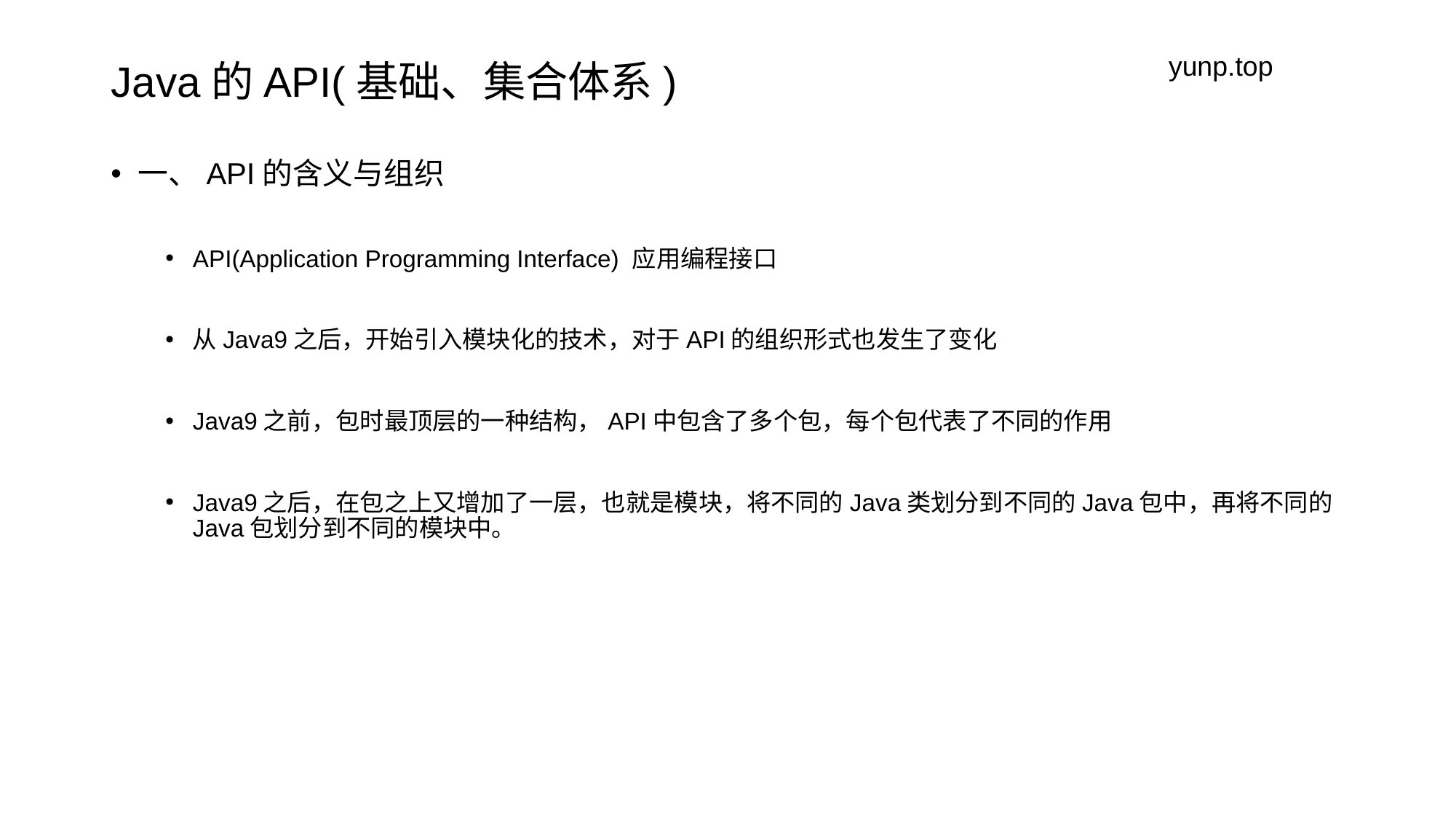

# Java的API(基础、集合体系)
yunp.top
一、API的含义与组织

API(Application Programming Interface) 应用编程接口

从Java9之后，开始引入模块化的技术，对于API的组织形式也发生了变化

Java9之前，包时最顶层的一种结构，API中包含了多个包，每个包代表了不同的作用

Java9之后，在包之上又增加了一层，也就是模块，将不同的Java类划分到不同的Java包中，再将不同的Java包划分到不同的模块中。